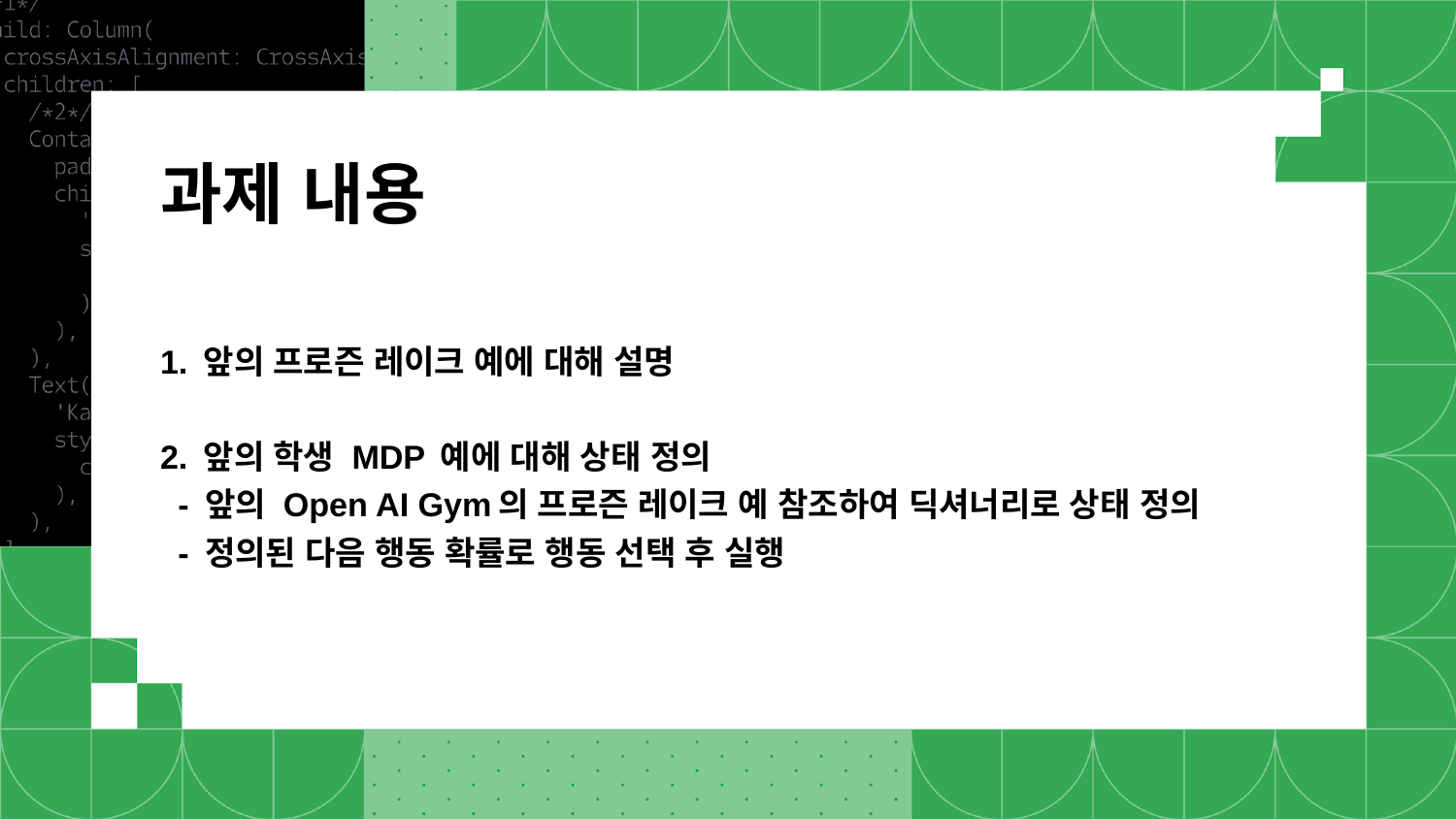

# 과제 내용 1. 앞의 프로즌 레이크 예에 대해 설명 2. 앞의 학생 MDP 예에 대해 상태 정의 - 앞의 Open AI Gym의 프로즌 레이크 예 참조하여 딕셔너리로 상태 정의 - 정의된 다음 행동 확률로 행동 선택 후 실행